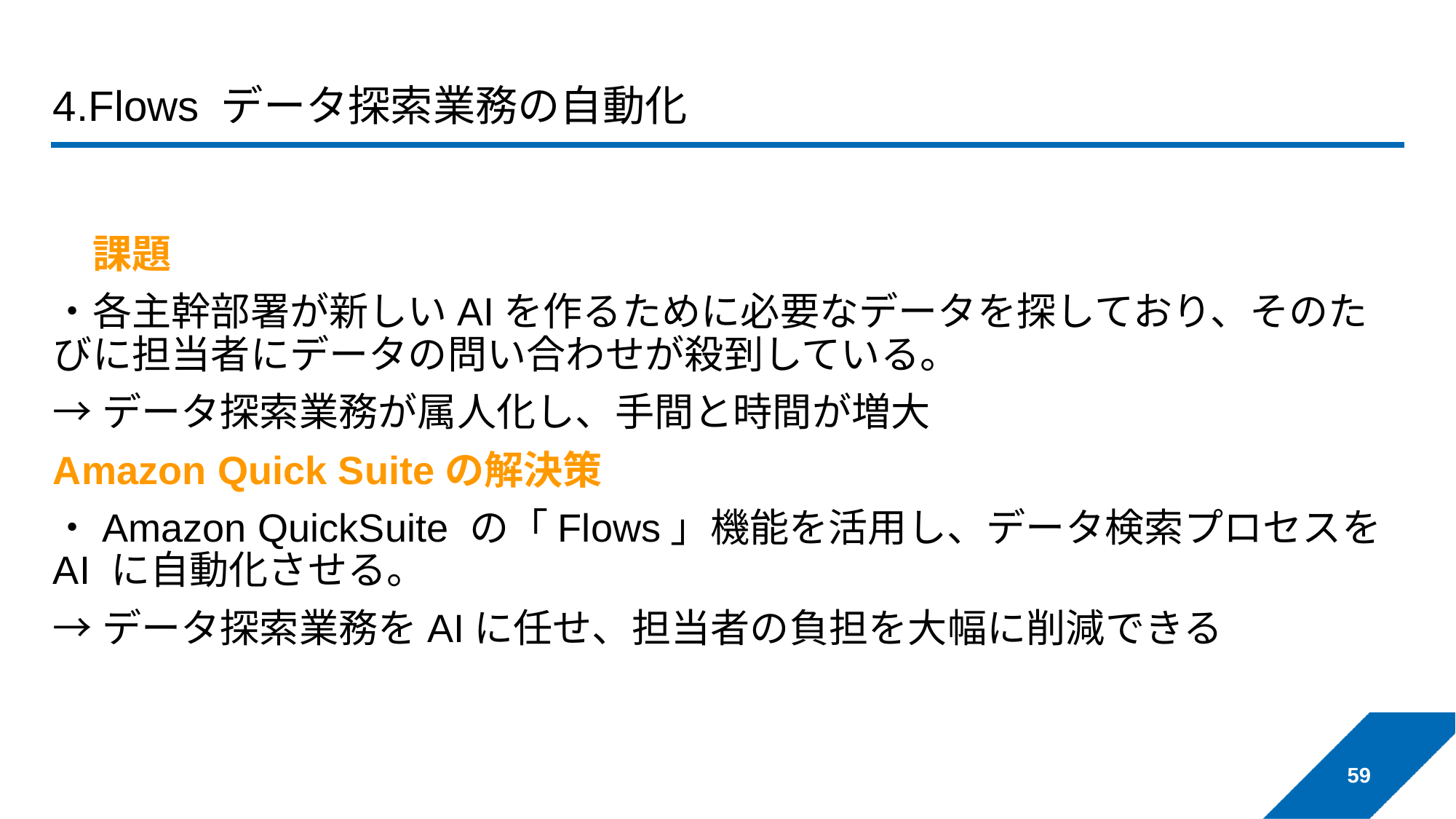

# 4.Flows データ探索業務の自動化
　課題
・各主幹部署が新しいAIを作るために必要なデータを探しており、そのたびに担当者にデータの問い合わせが殺到している。
→データ探索業務が属人化し、手間と時間が増大
Amazon Quick Suiteの解決策
・Amazon QuickSuite の「Flows」機能を活用し、データ検索プロセスを AI に自動化させる。
→データ探索業務をAIに任せ、担当者の負担を大幅に削減できる